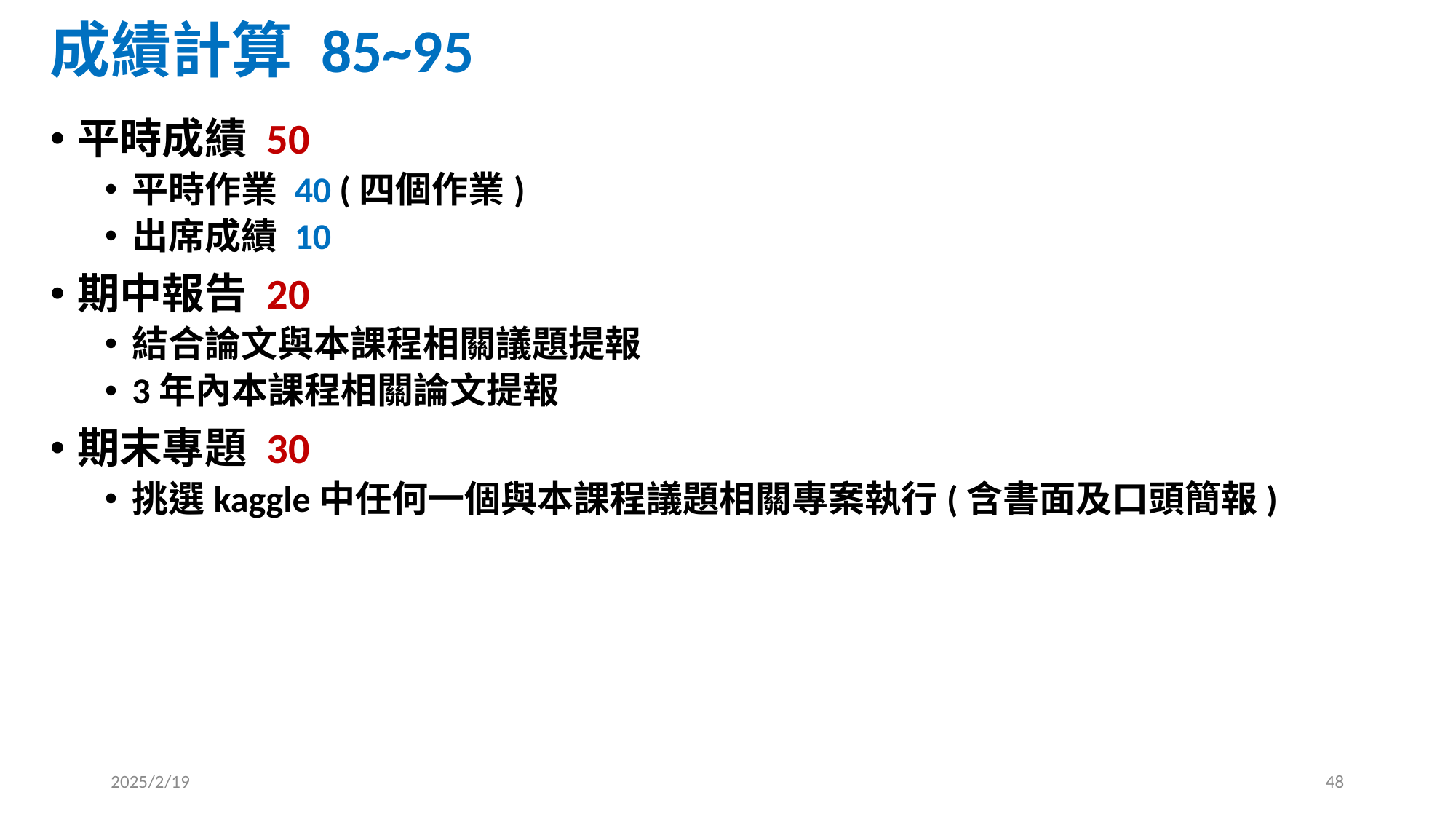

# 成績計算 85~95
平時成績 50
平時作業 40 (四個作業)
出席成績 10
期中報告 20
結合論文與本課程相關議題提報
3年內本課程相關論文提報
期末專題 30
挑選kaggle中任何一個與本課程議題相關專案執行(含書面及口頭簡報)
2025/2/19
48